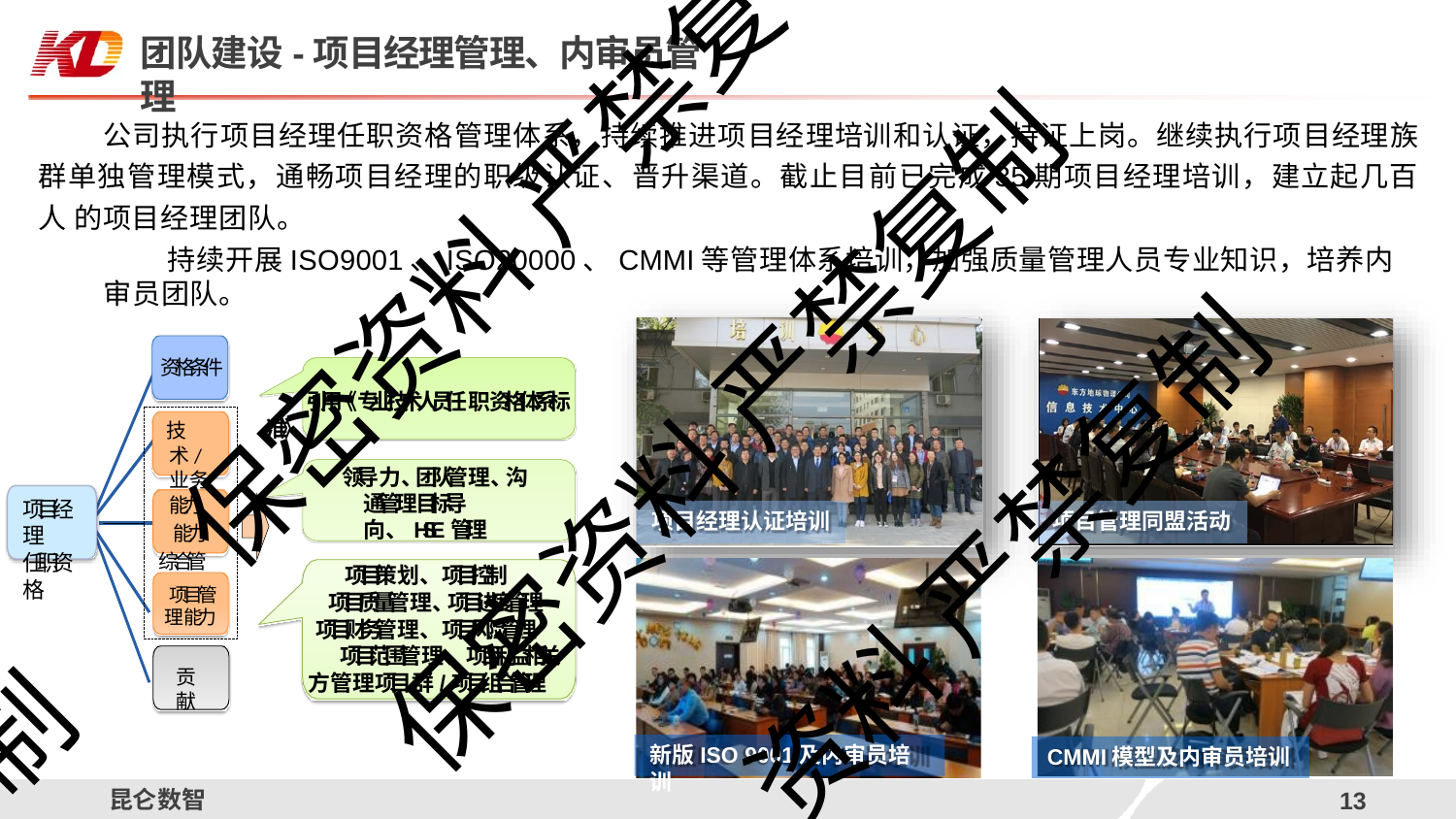

# 团队建设-项目经理管理、内审员管理

公司执行项目经理任职资格管理体系，持续推进项目经理培训和认证，持证上岗。继续执行项目经理族 群单独管理模式，通畅项目经理的职级认证、晋升渠道。截止目前已完成35期项目经理培训，建立起几百人 的项目经理团队。
持续开展ISO9001、ISO20000、CMMI等管理体系培训，加强质量管理人员专业知识，培养内审员团队。
保密资料 严禁复

资格条件
     引用《专业技术人员任职资格体系标准》

保密资料 严禁复制

技术/业 务能力

综合管理

  领导力、团队管理、沟通管理 目标导向、HSE管理

项目经理
任职资格

资料 严禁复制

项目经理认证培训
项目管理同盟活动
能力

项目管理 能力

项目策划、项目控制
  项目质量管理、项目进度管理
项目财务管理、项目风险管理
     项目范围管理、项目利益相关方管理 项目群/项目组合管理

贡献
制

新版ISO 9001及内审员培训
CMMI模型及内审员培训
昆仑数智
13